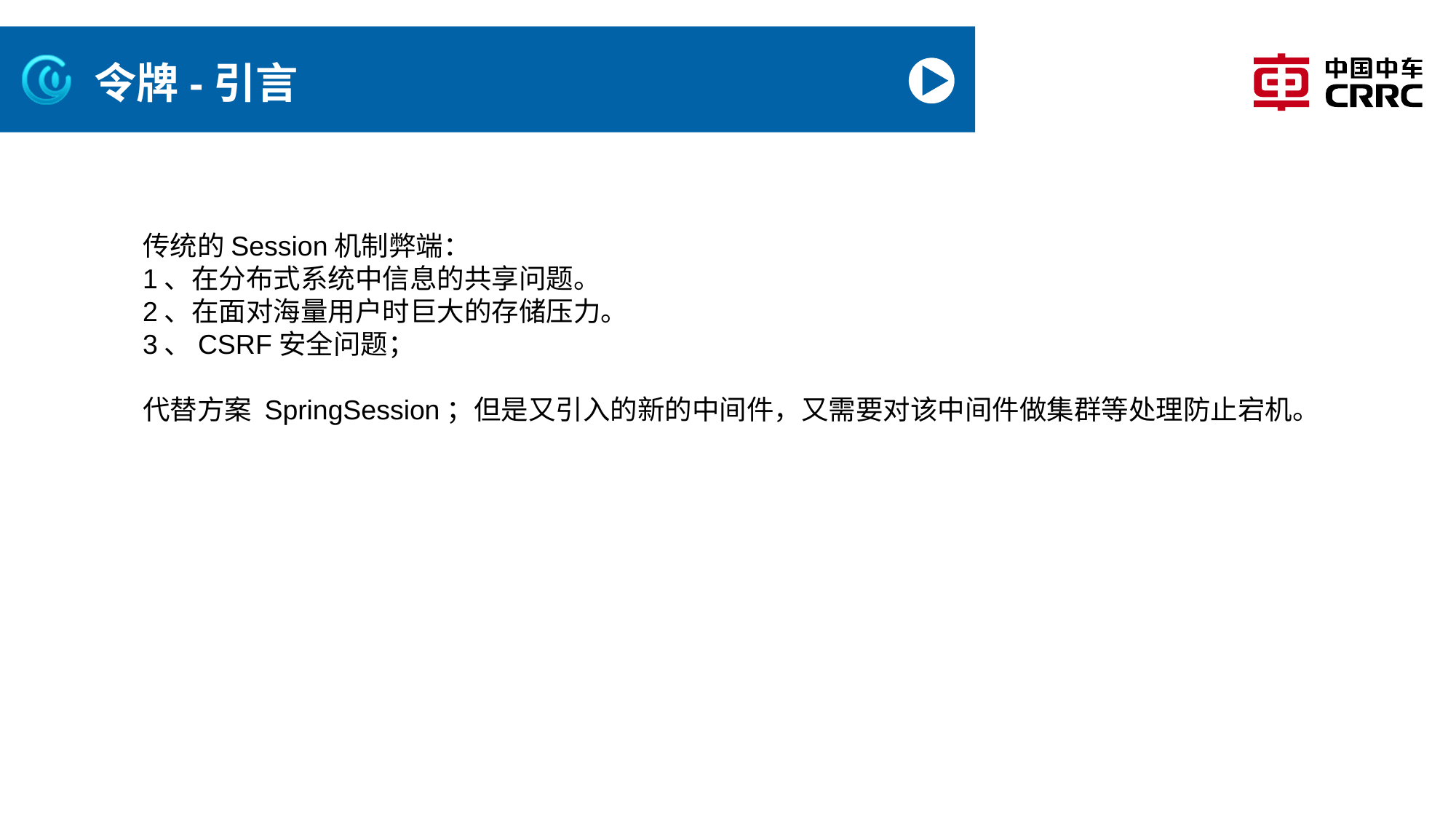

# 令牌-引言
传统的Session机制弊端：
1、在分布式系统中信息的共享问题。
2、在面对海量用户时巨大的存储压力。
3、CSRF安全问题；

代替方案 SpringSession；但是又引入的新的中间件，又需要对该中间件做集群等处理防止宕机。
88